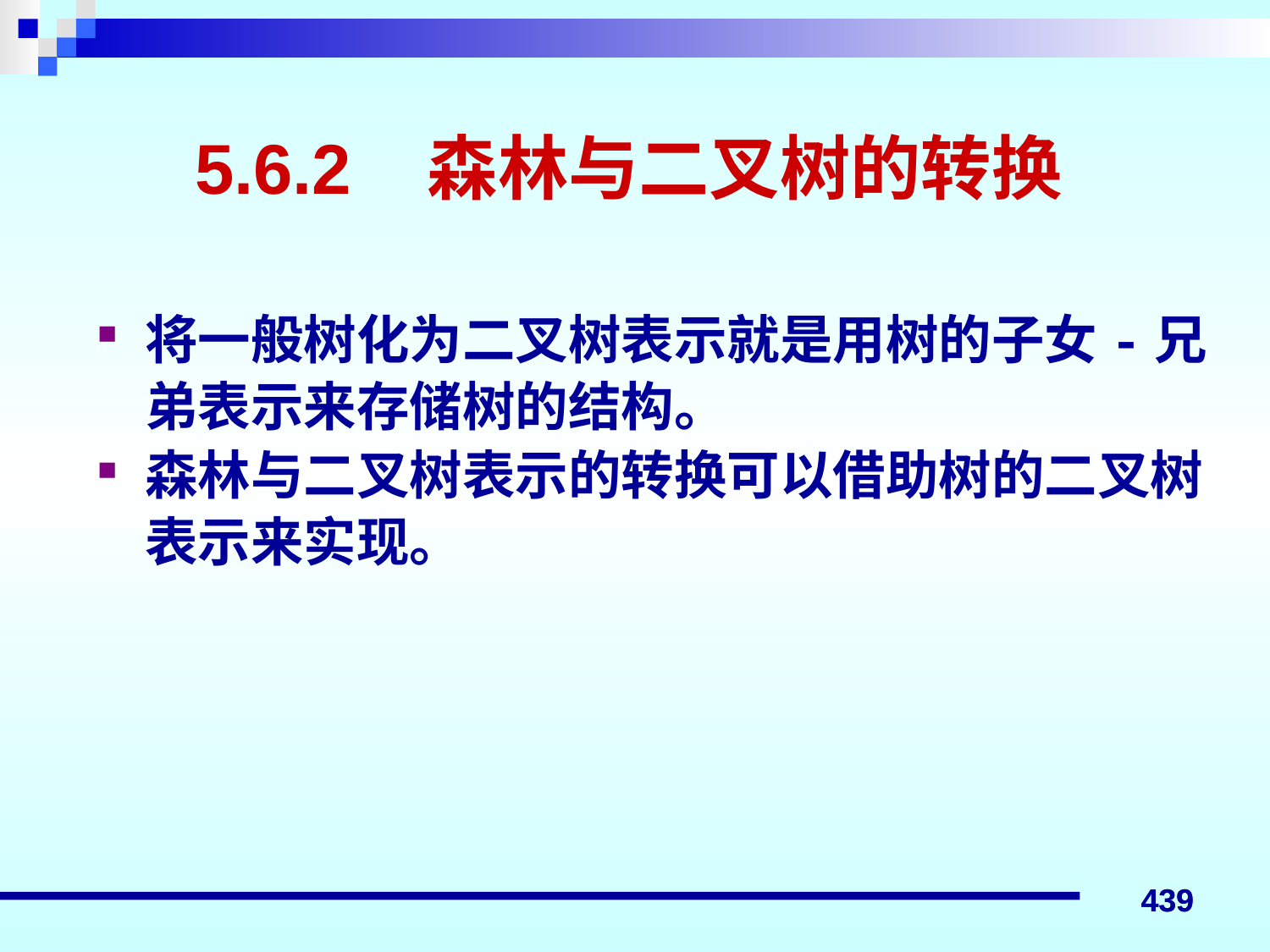

# 5.6.2   森林与二叉树的转换

将一般树化为二叉树表示就是用树的子女-兄弟表示来存储树的结构。
森林与二叉树表示的转换可以借助树的二叉树表示来实现。
439
439